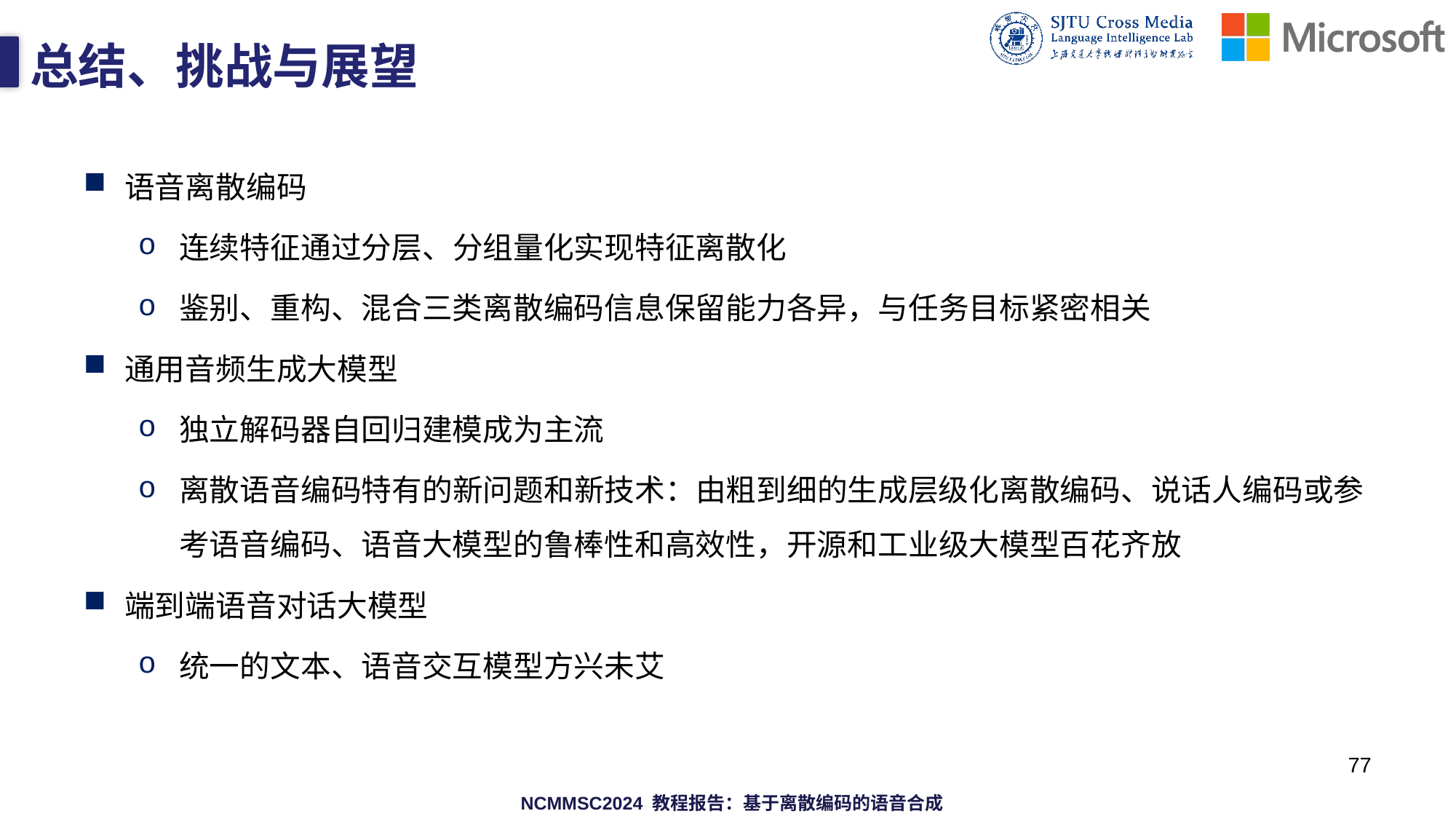

# 总结、挑战与展望
语音离散编码
连续特征通过分层、分组量化实现特征离散化
鉴别、重构、混合三类离散编码信息保留能力各异，与任务目标紧密相关
通用音频生成大模型
独立解码器自回归建模成为主流
离散语音编码特有的新问题和新技术：由粗到细的生成层级化离散编码、说话人编码或参考语音编码、语音大模型的鲁棒性和高效性，开源和工业级大模型百花齐放
端到端语音对话大模型
统一的文本、语音交互模型方兴未艾

77